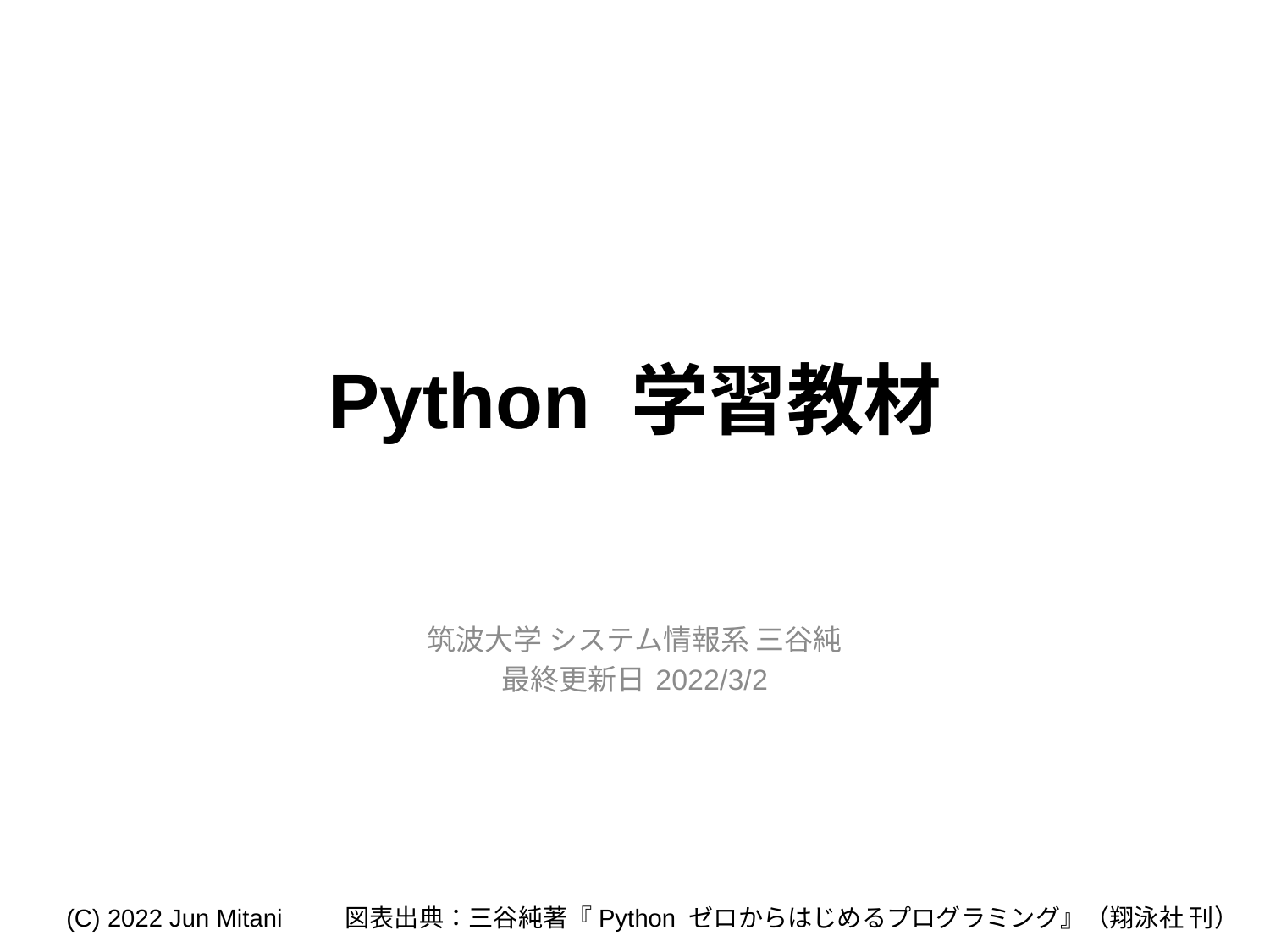

# Python 学習教材
筑波大学 システム情報系 三谷純
最終更新日 2022/3/2
　　　(C) 2022 Jun Mitani 　　図表出典：三谷純著『Python ゼロからはじめるプログラミング』（翔泳社 刊）